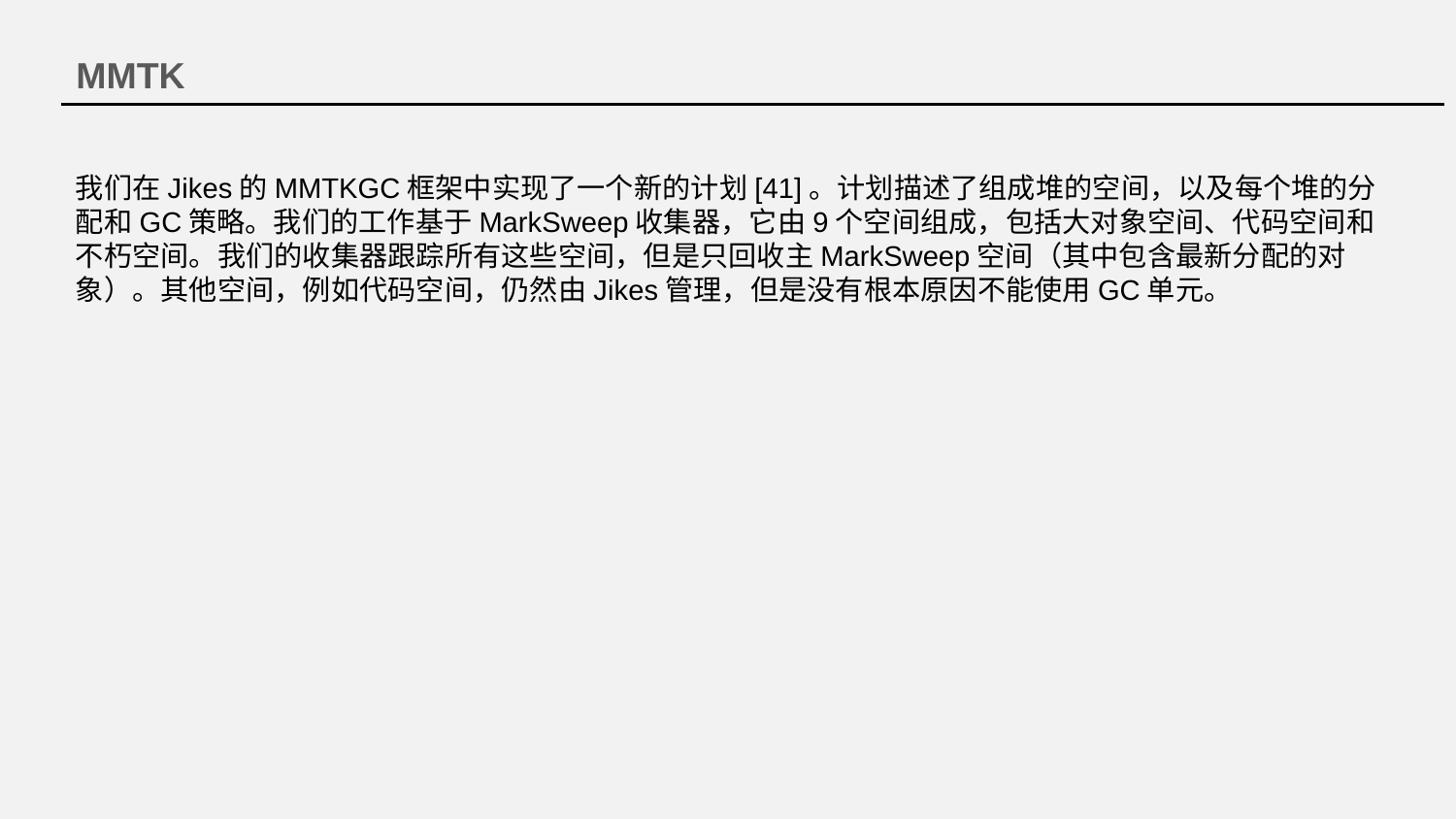

MMTK
我们在Jikes的MMTKGC框架中实现了一个新的计划[41]。计划描述了组成堆的空间，以及每个堆的分配和GC策略。我们的工作基于MarkSweep收集器，它由9个空间组成，包括大对象空间、代码空间和不朽空间。我们的收集器跟踪所有这些空间，但是只回收主MarkSweep空间（其中包含最新分配的对象）。其他空间，例如代码空间，仍然由Jikes管理，但是没有根本原因不能使用GC单元。